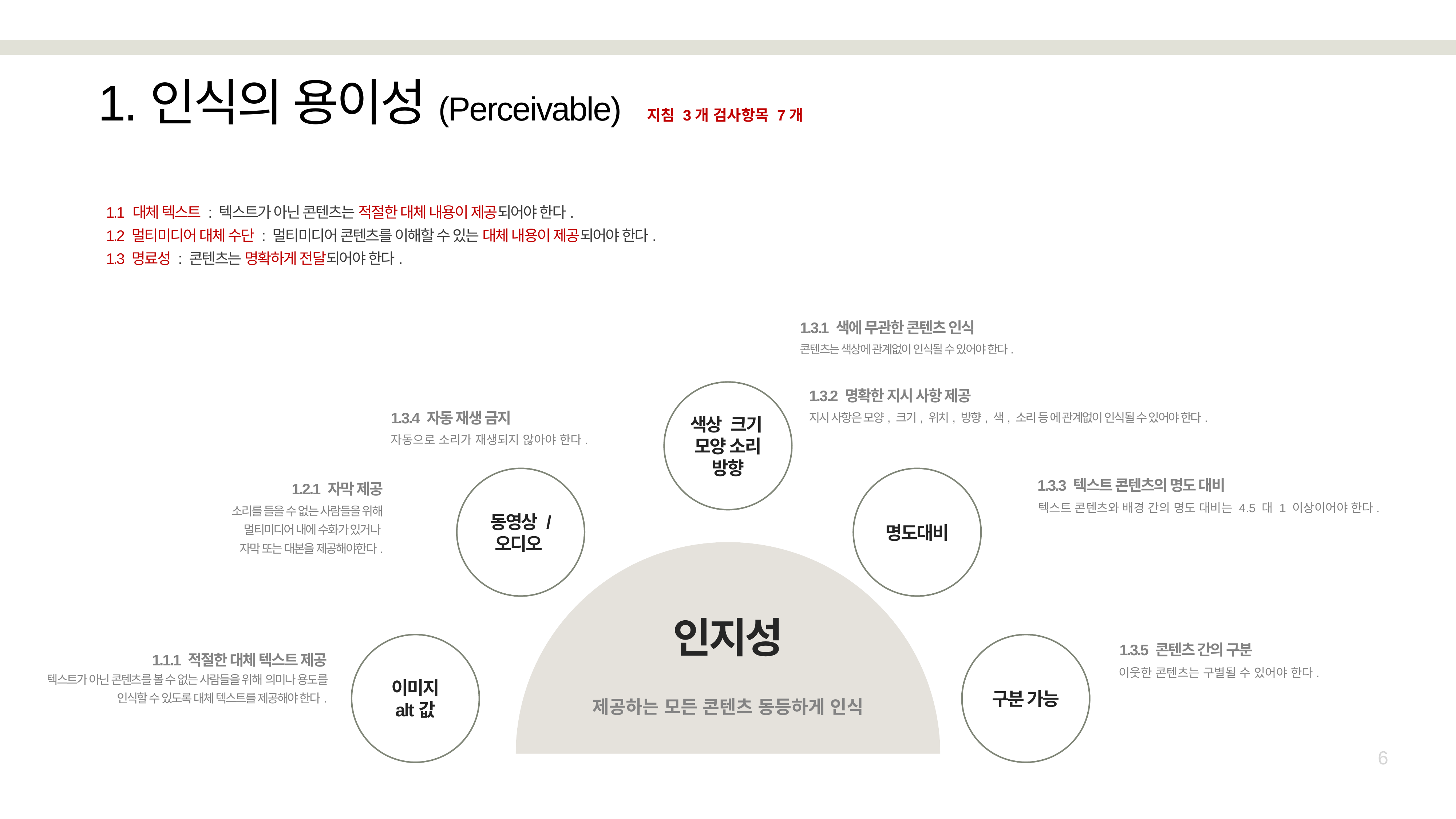

# 1.인식의 용이성(Perceivable)  지침 3개 검사항목 7개
1.1 대체 텍스트 : 텍스트가 아닌 콘텐츠는 적절한 대체 내용이 제공되어야 한다.
1.2 멀티미디어 대체 수단 : 멀티미디어 콘텐츠를 이해할 수 있는 대체 내용이 제공되어야 한다.
1.3 명료성 : 콘텐츠는 명확하게 전달되어야 한다.
1.3.1 색에 무관한 콘텐츠 인식
콘텐츠는 색상에 관계없이 인식될 수 있어야 한다.
1.3.2 명확한 지시 사항 제공
색상  크기
모양 소리
방향
1.3.4 자동 재생 금지
지시 사항은 모양, 크기, 위치, 방향, 색, 소리 등 에 관계없이 인식될 수 있어야 한다.
자동으로 소리가 재생되지 않아야 한다.
1.3.3 텍스트 콘텐츠의 명도 대비
1.2.1 자막 제공
동영상 /
오디오
명도대비
텍스트 콘텐츠와 배경 간의 명도 대비는 4.5 대 1 이상이어야 한다.
소리를 들을 수 없는 사람들을 위해
멀티미디어 내에 수화가 있거나
자막 또는 대본을 제공해야한다.

인지성
1.3.5 콘텐츠 간의 구분
이미지
alt값
구분 가능
1.1.1 적절한 대체 텍스트 제공
이웃한 콘텐츠는 구별될 수 있어야 한다.
텍스트가 아닌 콘텐츠를 볼 수 없는 사람들을 위해 의미나 용도를 인식할 수 있도록 대체 텍스트를 제공해야 한다.
제공하는 모든 콘텐츠 동등하게 인식
6